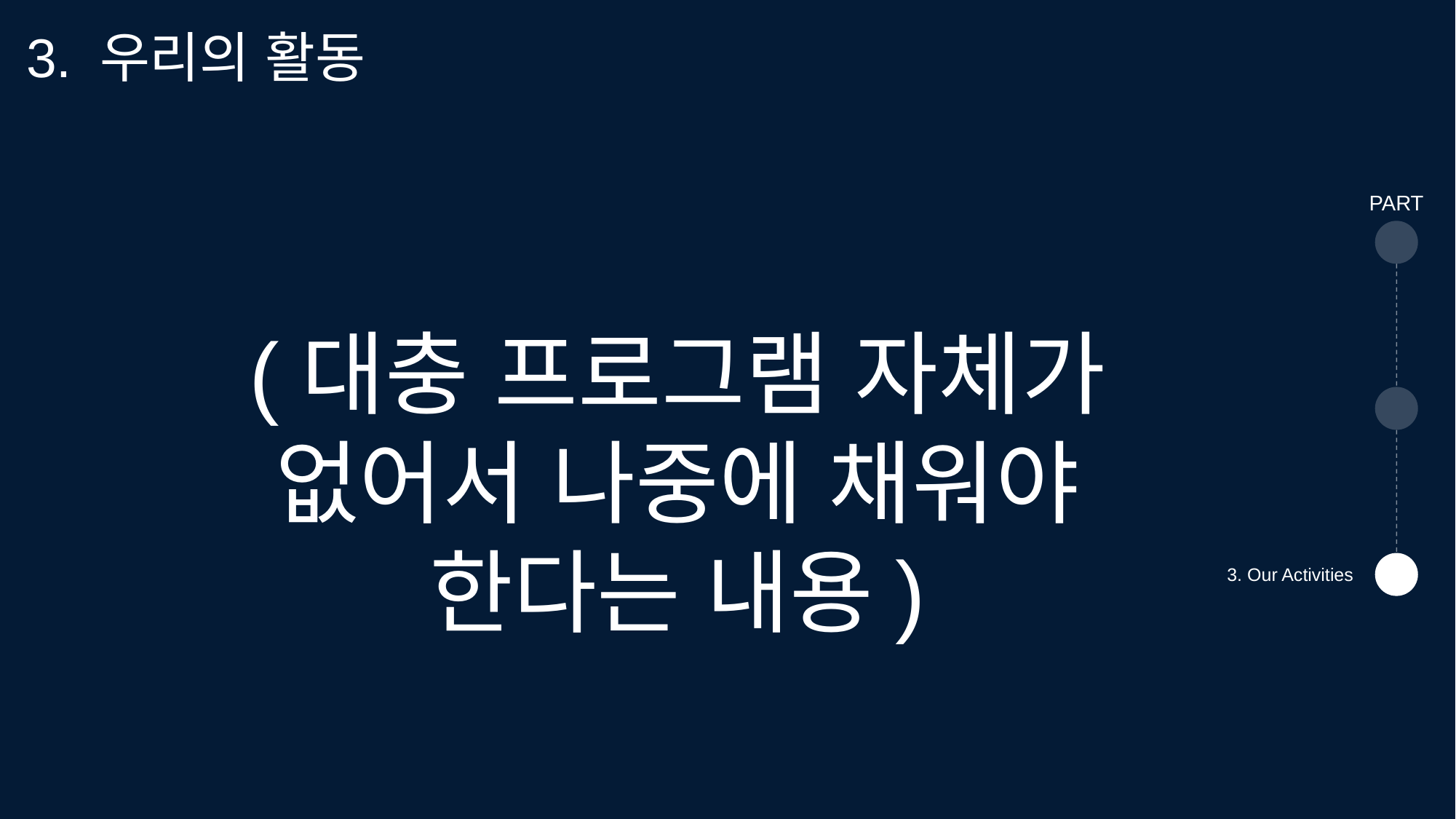

3. 우리의 활동
PART

(대충 프로그램 자체가 없어서 나중에 채워야 한다는 내용)

3. Our Activities